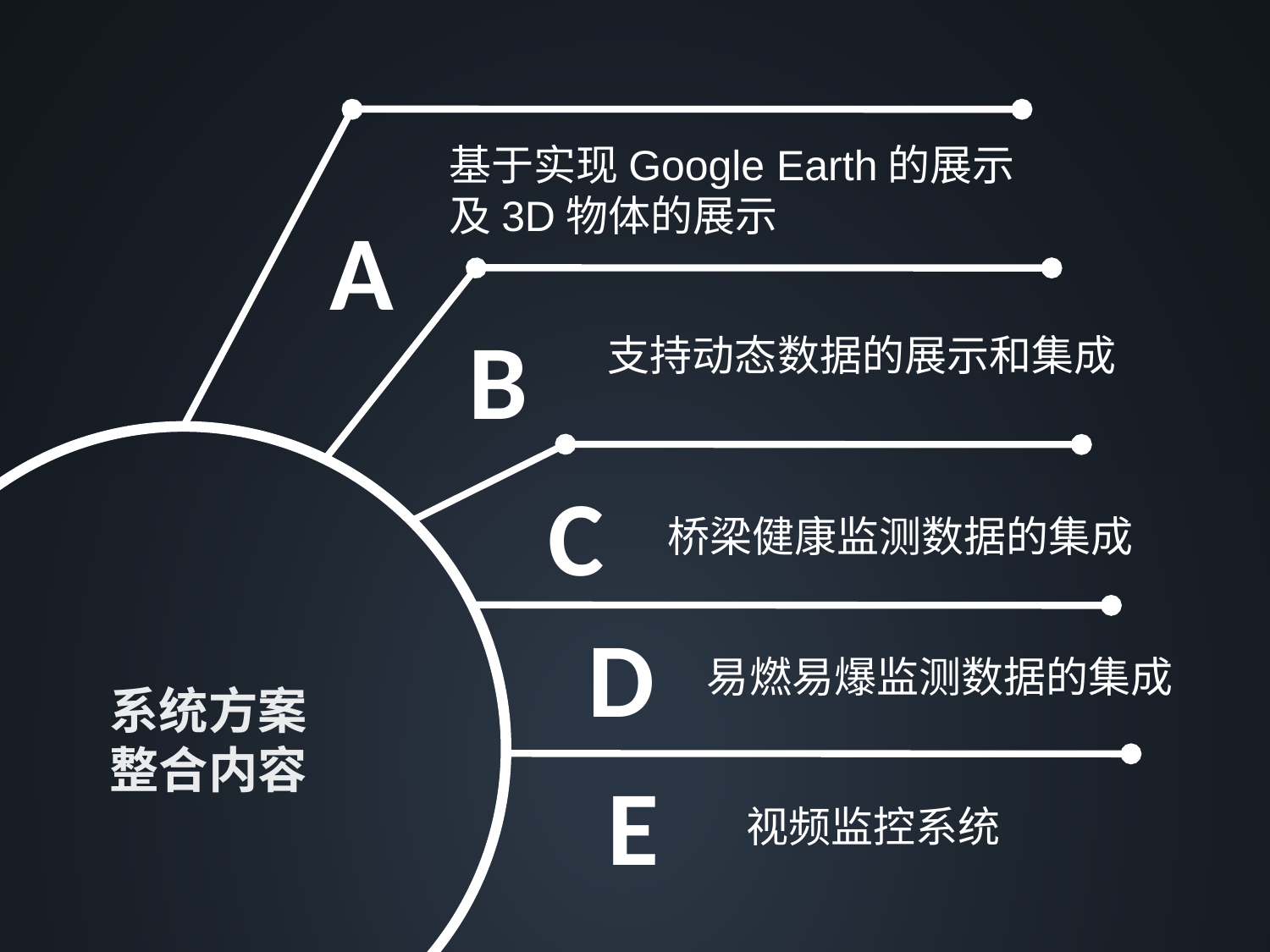

基于实现Google Earth的展示及3D物体的展示
A
B
支持动态数据的展示和集成

C
桥梁健康监测数据的集成

系统方案
整合内容
D
易燃易爆监测数据的集成
E
视频监控系统